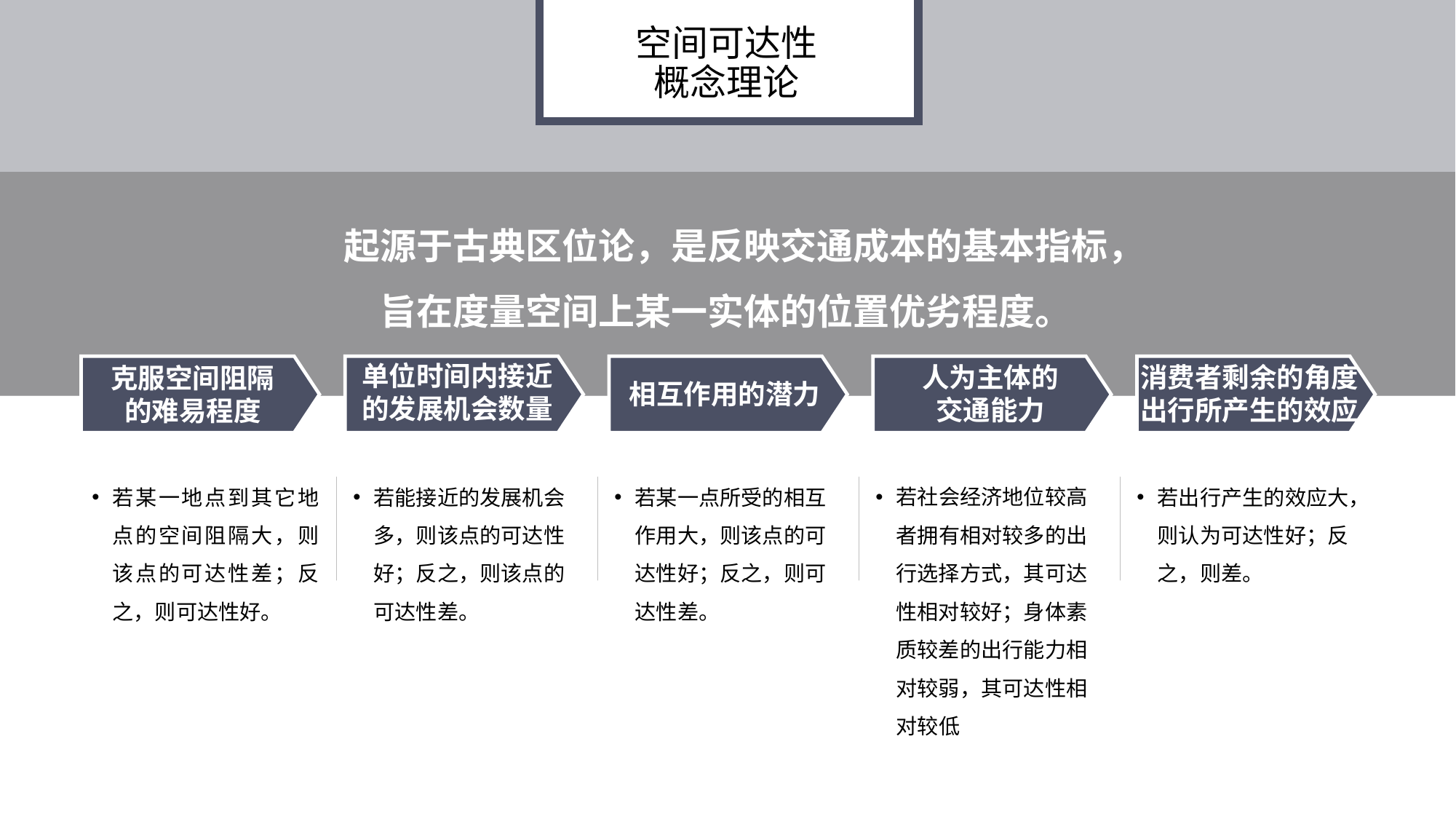

空间可达性
概念理论

起源于古典区位论，是反映交通成本的基本指标，旨在度量空间上某一实体的位置优劣程度。

若某一地点到其它地点的空间阻隔大，则该点的可达性差；反之，则可达性好。
若能接近的发展机会多，则该点的可达性好；反之，则该点的可达性差。
若某一点所受的相互作用大，则该点的可达性好；反之，则可达性差。
若社会经济地位较高者拥有相对较多的出行选择方式，其可达性相对较好；身体素质较差的出行能力相对较弱，其可达性相对较低
若出行产生的效应大，则认为可达性好；反之，则差。
单位时间内接近的发展机会数量
消费者剩余的角度
出行所产生的效应
人为主体的
交通能力
克服空间阻隔的难易程度
相互作用的潜力